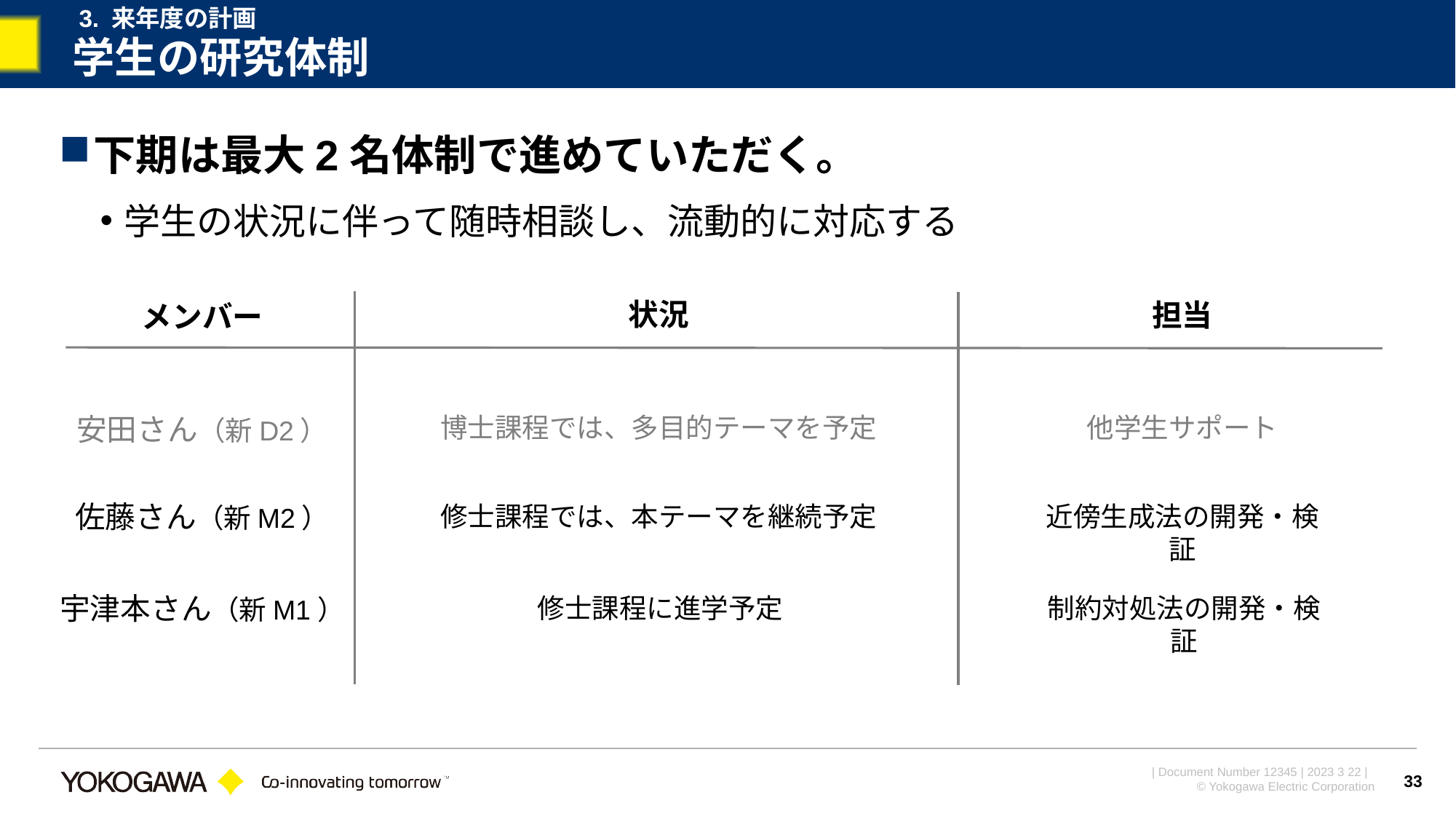

3. 来年度の計画
# 学生の研究体制
下期は最大2名体制で進めていただく。
学生の状況に伴って随時相談し、流動的に対応する
状況
担当
メンバー
安田さん（新D2）
博士課程では、多目的テーマを予定
他学生サポート
佐藤さん（新M2）
修士課程では、本テーマを継続予定
近傍生成法の開発・検証
宇津本さん（新M1）
修士課程に進学予定
制約対処法の開発・検証
33